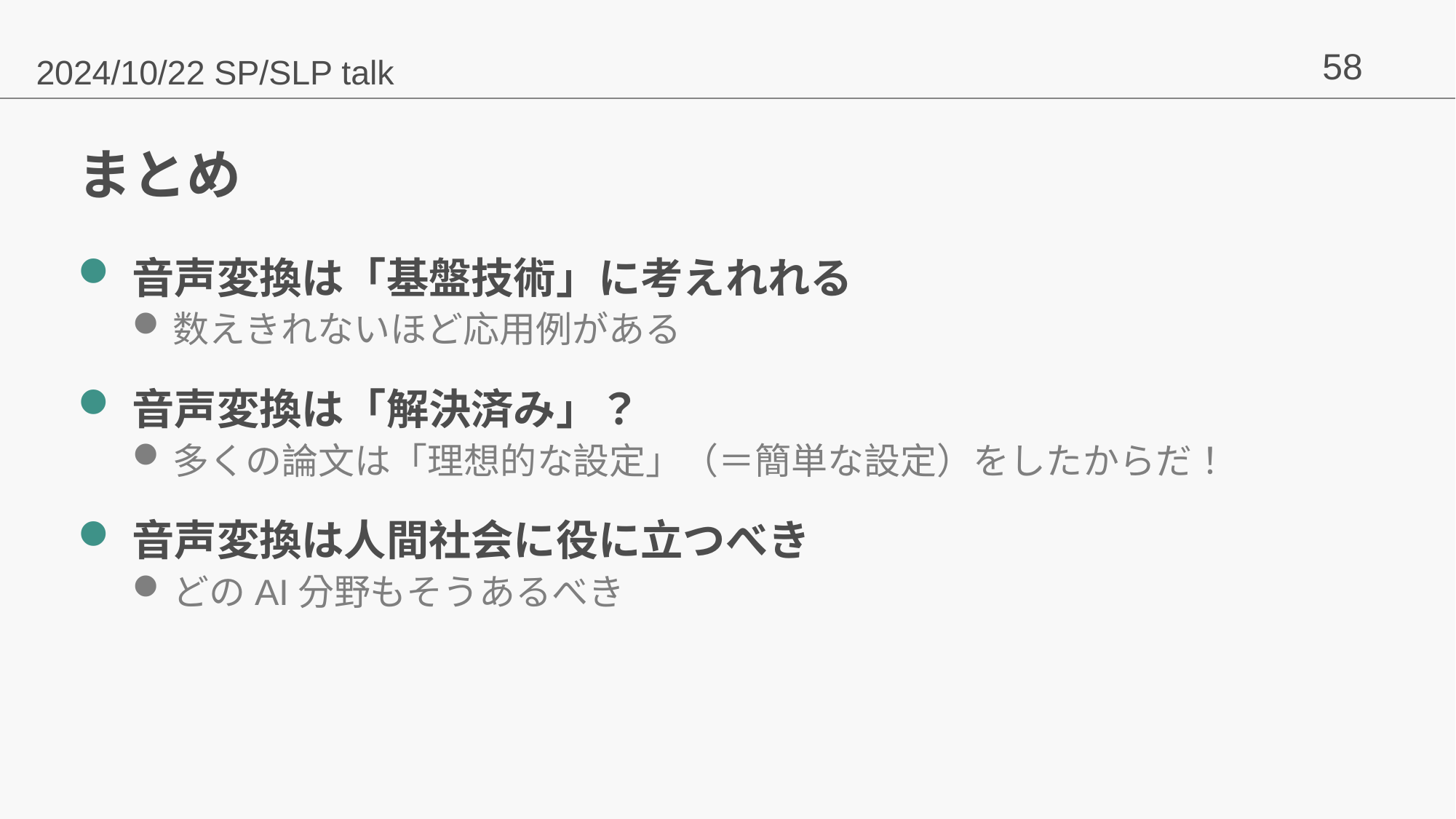

2024/10/22 SP/SLP talk
# まとめ
音声変換は「基盤技術」に考えれれる
数えきれないほど応用例がある
音声変換は「解決済み」？
多くの論文は「理想的な設定」（＝簡単な設定）をしたからだ！
音声変換は人間社会に役に立つべき
どのAI分野もそうあるべき